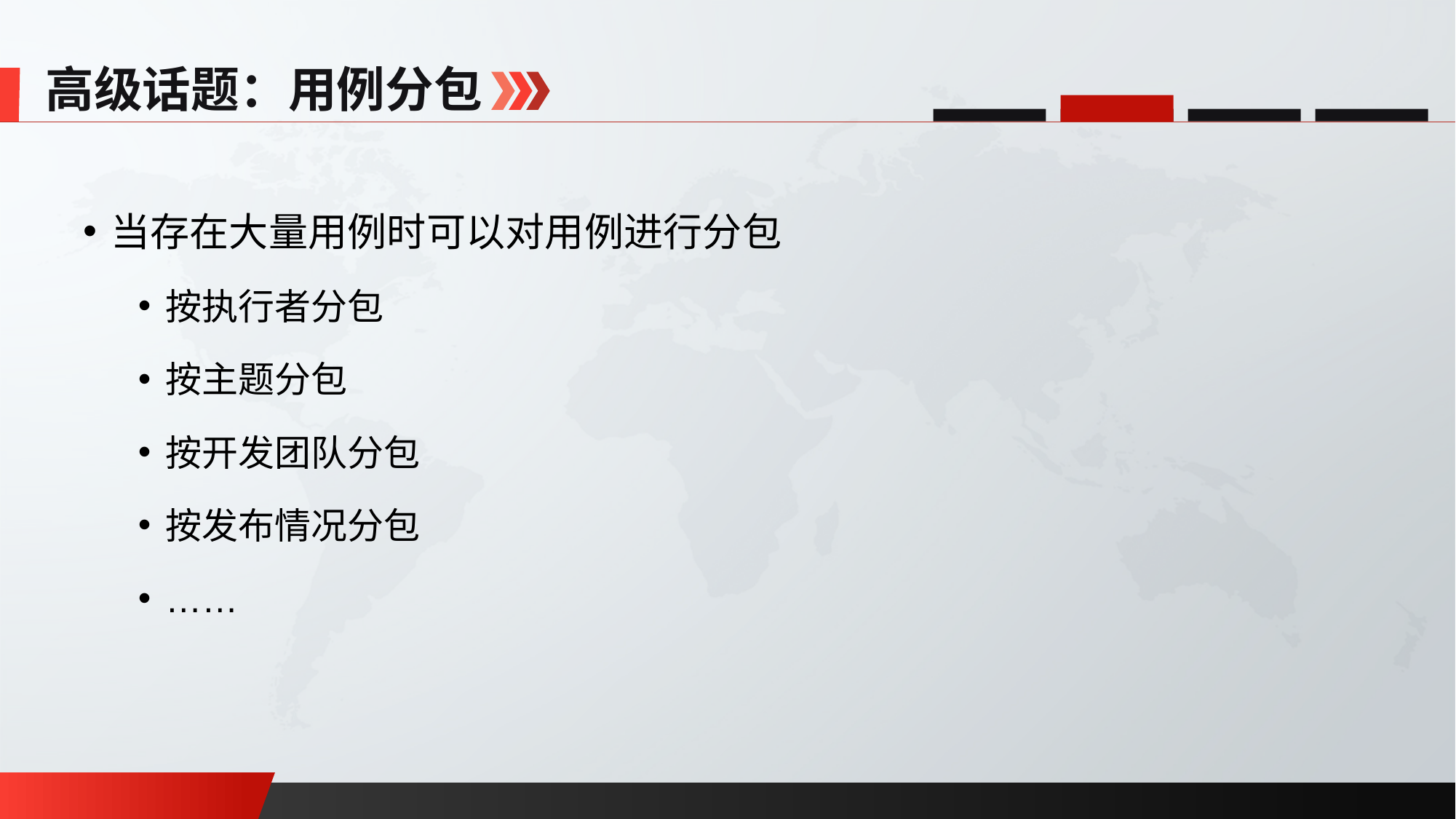

高级话题：用例分包

当存在大量用例时可以对用例进行分包
按执行者分包
按主题分包
按开发团队分包
按发布情况分包
……